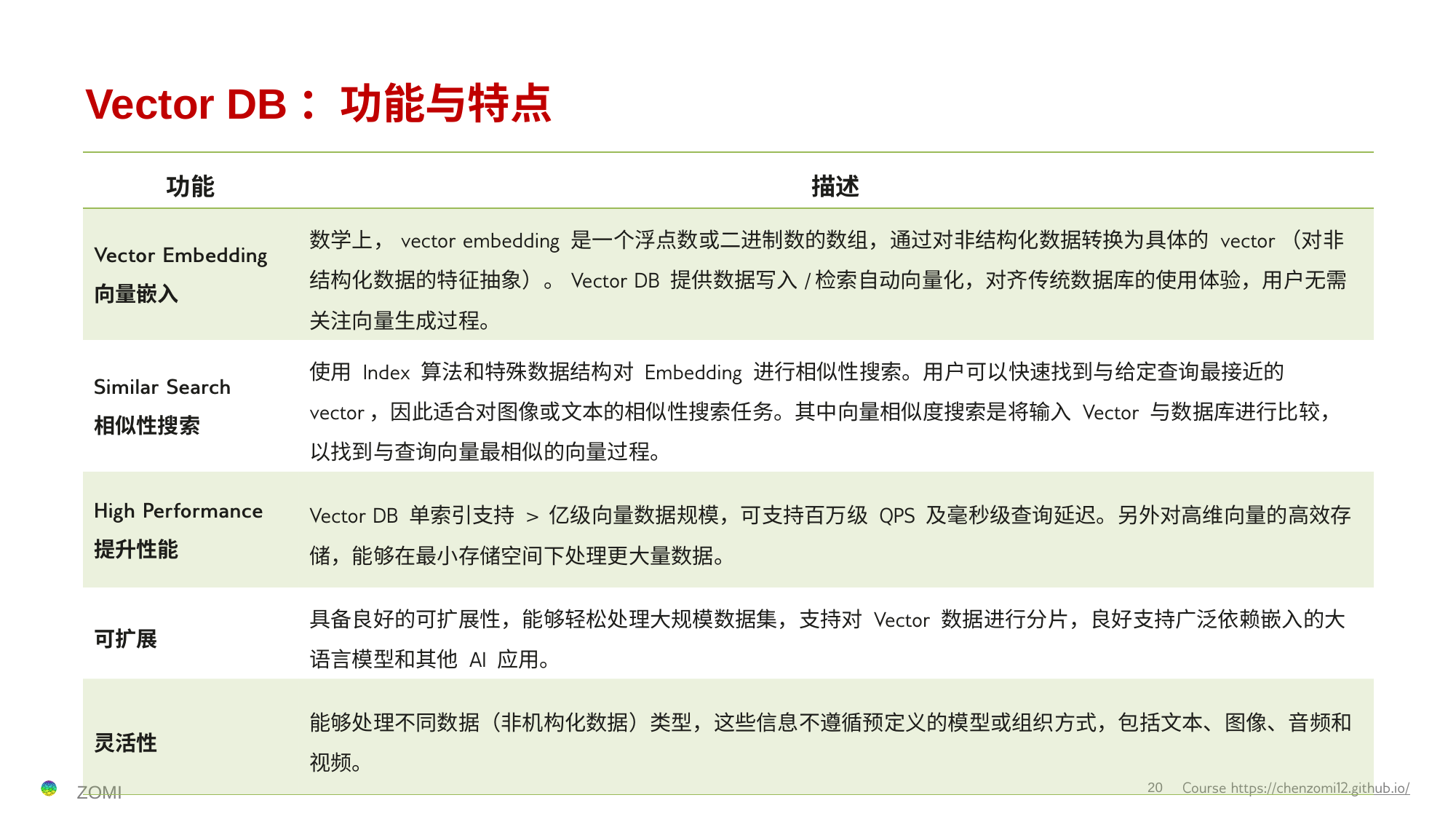

# Vector DB：功能与特点
| 功能 | 描述 |
| --- | --- |
| Vector Embedding 向量嵌入 | 数学上，vector embedding 是一个浮点数或二进制数的数组，通过对非结构化数据转换为具体的 vector（对非结构化数据的特征抽象）。Vector DB 提供数据写入/检索自动向量化，对齐传统数据库的使用体验，用户无需关注向量生成过程。 |
| Similar Search 相似性搜索 | 使用 Index 算法和特殊数据结构对 Embedding 进行相似性搜索。用户可以快速找到与给定查询最接近的 vector，因此适合对图像或文本的相似性搜索任务。其中向量相似度搜索是将输入 Vector 与数据库进行比较，以找到与查询向量最相似的向量过程。 |
| High Performance 提升性能 | Vector DB 单索引支持 > 亿级向量数据规模，可支持百万级 QPS 及毫秒级查询延迟。另外对高维向量的高效存储，能够在最小存储空间下处理更大量数据。 |
| 可扩展 | 具备良好的可扩展性，能够轻松处理大规模数据集，支持对 Vector 数据进行分片，良好支持广泛依赖嵌入的大语言模型和其他 AI 应用。 |
| 灵活性 | 能够处理不同数据（非机构化数据）类型，这些信息不遵循预定义的模型或组织方式，包括文本、图像、音频和视频。 |